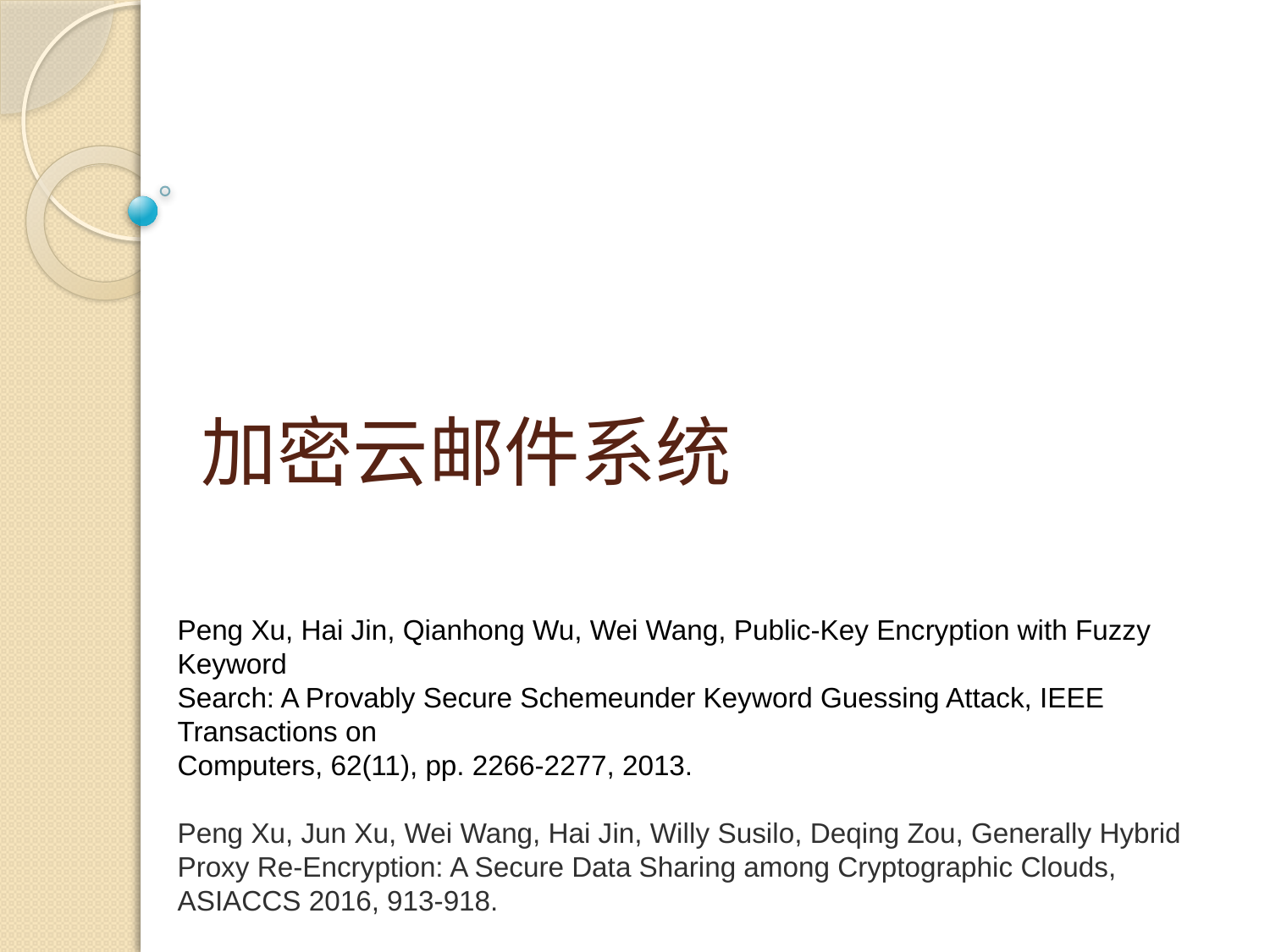

# 加密云邮件系统
Peng Xu, Hai Jin, Qianhong Wu, Wei Wang, Public-Key Encryption with Fuzzy Keyword
Search: A Provably Secure Schemeunder Keyword Guessing Attack, IEEE Transactions on
Computers, 62(11), pp. 2266-2277, 2013.
Peng Xu, Jun Xu, Wei Wang, Hai Jin, Willy Susilo, Deqing Zou, Generally Hybrid Proxy Re-Encryption: A Secure Data Sharing among Cryptographic Clouds, ASIACCS 2016, 913-918.